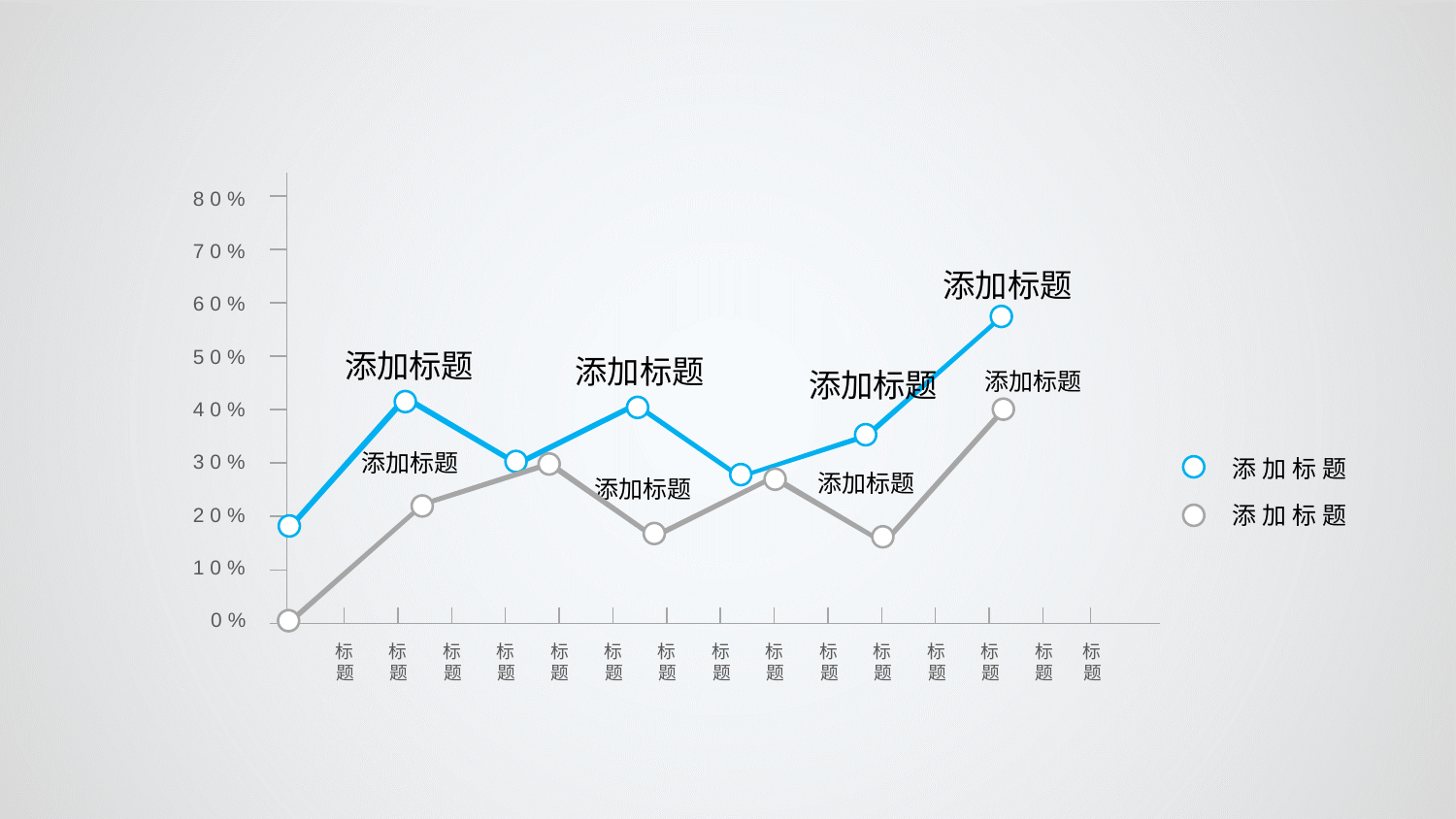

80%
70%
60%
50%
40%
30%
20%
10%
0%
添加标题

添加标题
添加标题
添加标题
添加标题

添加标题
添加标题

添加标题
添加标题
添加标题

标题
标题
标题
标题
标题
标题
标题
标题
标题
标题
标题
标题
标题
标题
标题